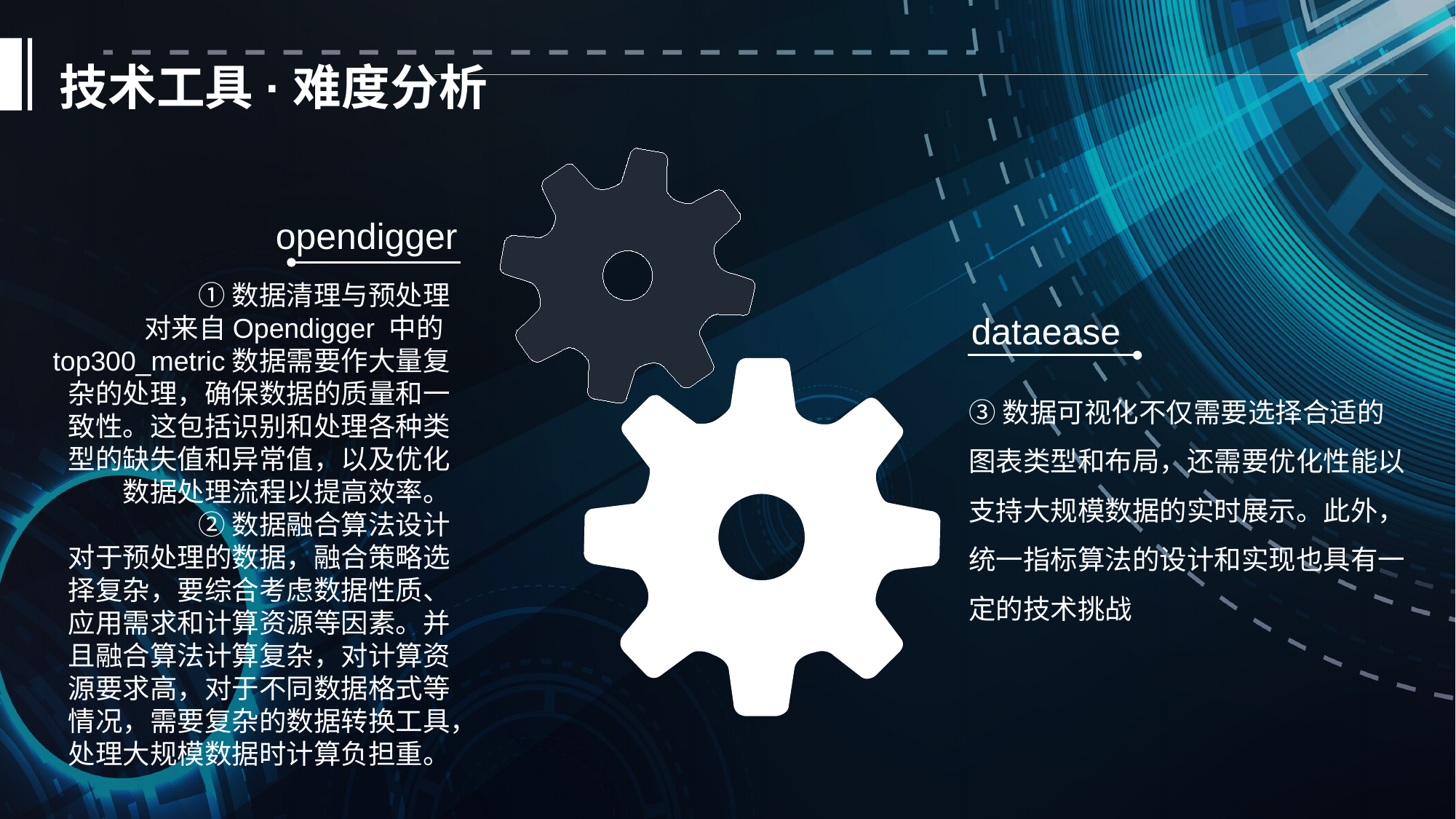

技术工具·难度分析

opendigger
①数据清理与预处理
对来自Opendigger 中的top300_metric数据需要作大量复杂的处理，确保数据的质量和一致性。这包括识别和处理各种类型的缺失值和异常值，以及优化数据处理流程以提高效率。
②数据融合算法设计
对于预处理的数据，融合策略选择复杂，要综合考虑数据性质、应用需求和计算资源等因素。并且融合算法计算复杂，对计算资源要求高，对于不同数据格式等情况，需要复杂的数据转换工具，处理大规模数据时计算负担重。
dataease

③数据可视化不仅需要选择合适的图表类型和布局，还需要优化性能以支持大规模数据的实时展示。此外，统一指标算法的设计和实现也具有一定的技术挑战